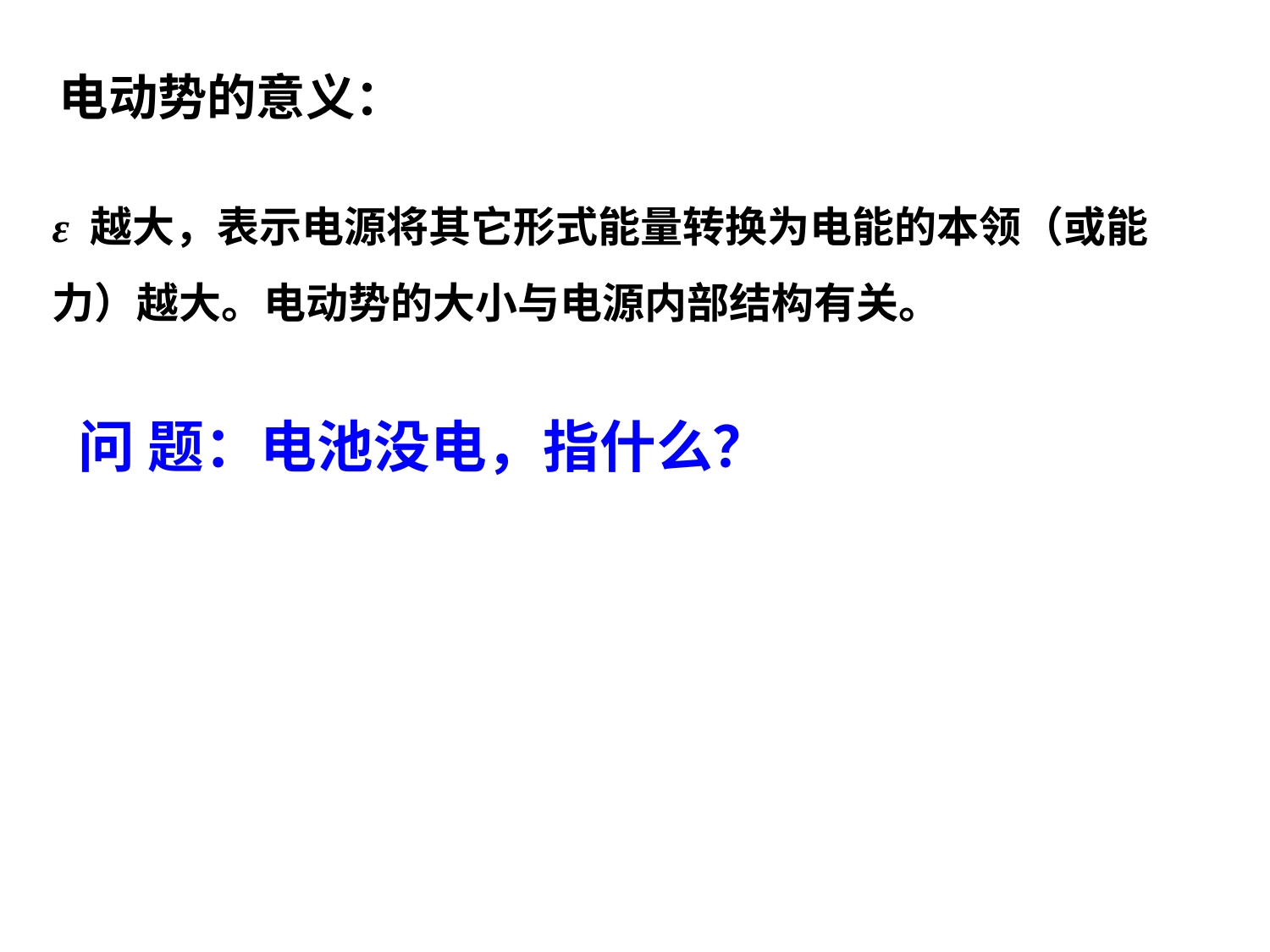

电动势的意义：
ε 越大，表示电源将其它形式能量转换为电能的本领（或能力）越大。电动势的大小与电源内部结构有关。
# 问 题：电池没电，指什么？